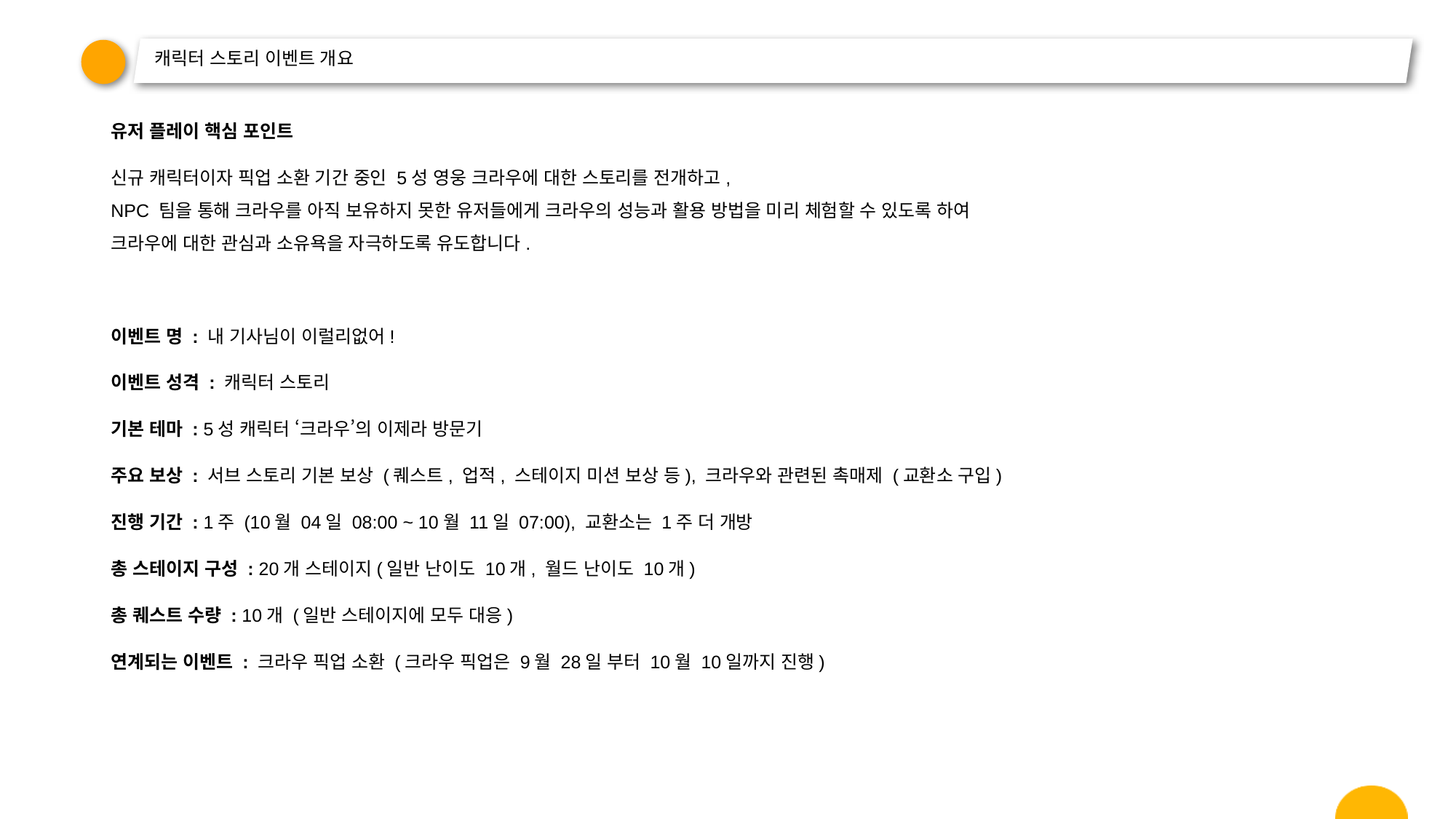

# 캐릭터 스토리 이벤트 개요
유저 플레이 핵심 포인트
신규 캐릭터이자 픽업 소환 기간 중인 5성 영웅 크라우에 대한 스토리를 전개하고,
NPC 팀을 통해 크라우를 아직 보유하지 못한 유저들에게 크라우의 성능과 활용 방법을 미리 체험할 수 있도록 하여
크라우에 대한 관심과 소유욕을 자극하도록 유도합니다.

이벤트 명 : 내 기사님이 이럴리없어!
이벤트 성격 : 캐릭터 스토리
기본 테마 : 5성 캐릭터 ‘크라우’의 이제라 방문기
주요 보상 : 서브 스토리 기본 보상 (퀘스트, 업적, 스테이지 미션 보상 등), 크라우와 관련된 촉매제 (교환소 구입)
진행 기간 : 1주 (10월 04일 08:00 ~ 10월 11일 07:00), 교환소는 1주 더 개방
총 스테이지 구성 : 20개 스테이지(일반 난이도 10개, 월드 난이도 10개)
총 퀘스트 수량 : 10개 (일반 스테이지에 모두 대응)
연계되는 이벤트 : 크라우 픽업 소환 (크라우 픽업은 9월 28일 부터 10월 10일까지 진행)